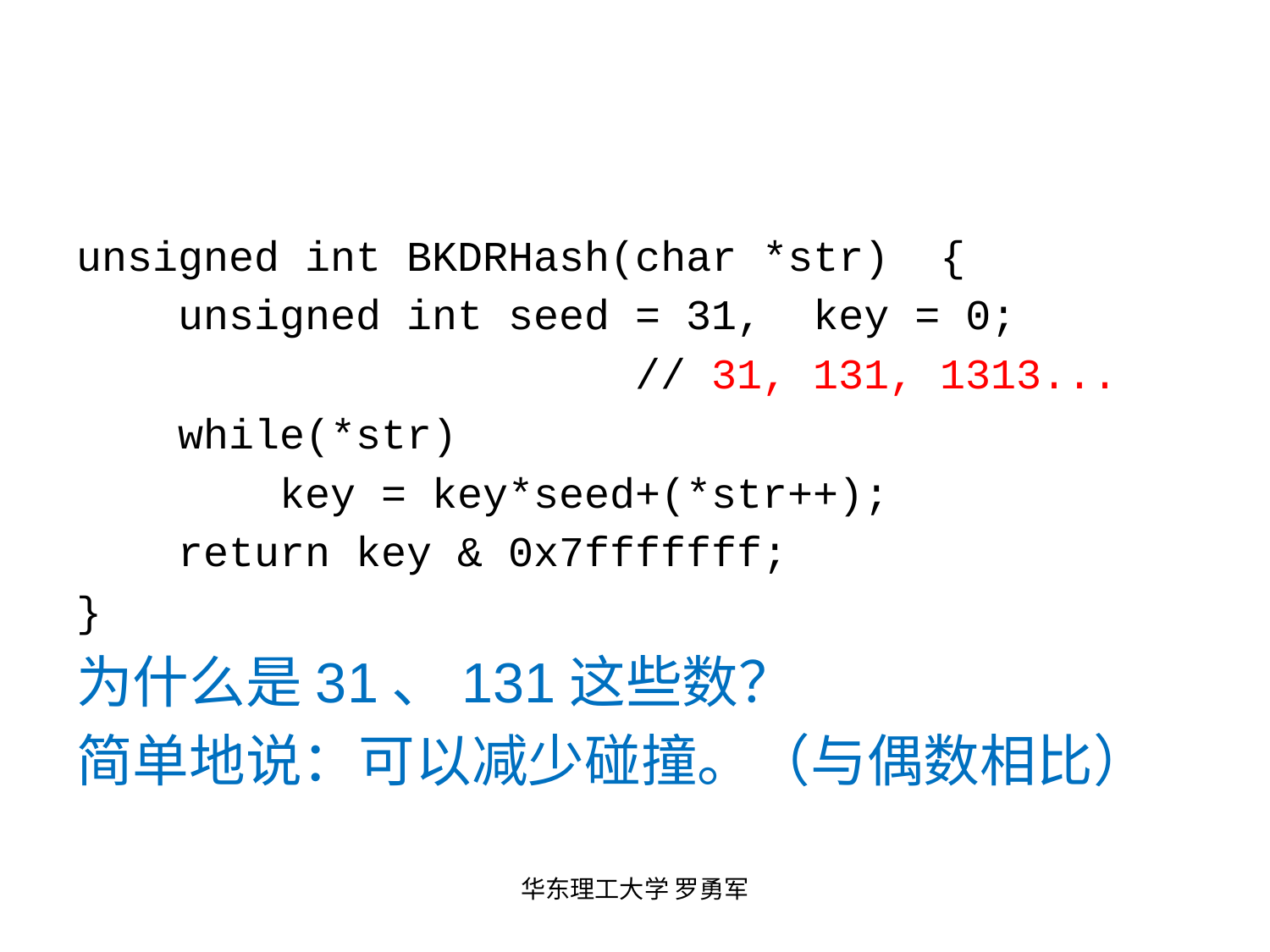

unsigned int BKDRHash(char *str)  {
    unsigned int seed = 31,  key = 0;
                      // 31, 131, 1313...
    while(*str)
        key = key*seed+(*str++);
    return key & 0x7fffffff;
}
为什么是31、131这些数？
简单地说：可以减少碰撞。（与偶数相比）

华东理工大学 罗勇军